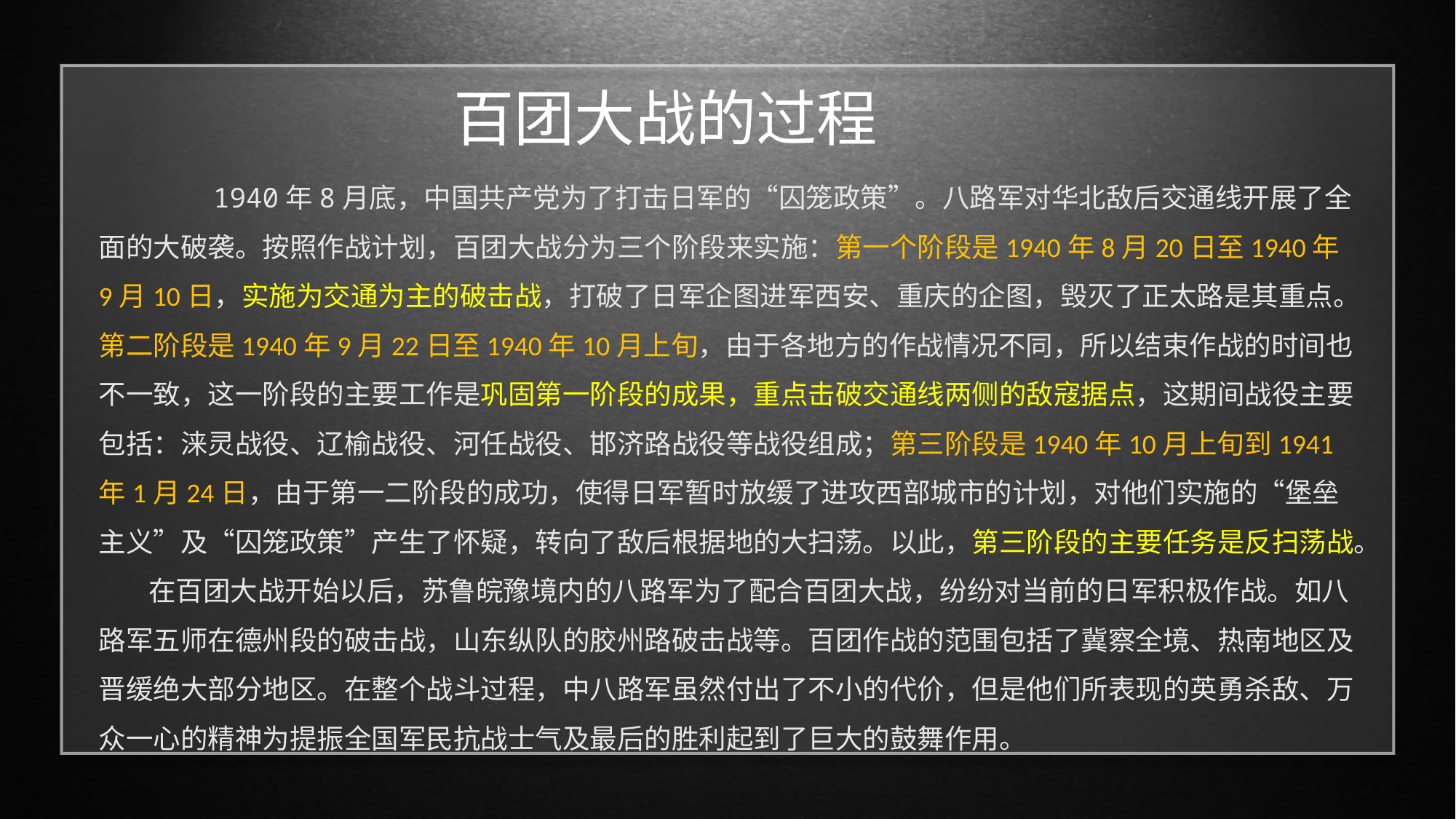

百团大战的过程

       1940年8月底，中国共产党为了打击日军的“囚笼政策”。八路军对华北敌后交通线开展了全面的大破袭。按照作战计划，百团大战分为三个阶段来实施：第一个阶段是1940年8月20日至1940年9月10日，实施为交通为主的破击战，打破了日军企图进军西安、重庆的企图，毁灭了正太路是其重点。第二阶段是1940年9月22日至1940年10月上旬，由于各地方的作战情况不同，所以结束作战的时间也不一致，这一阶段的主要工作是巩固第一阶段的成果，重点击破交通线两侧的敌寇据点，这期间战役主要包括：涞灵战役、辽榆战役、河任战役、邯济路战役等战役组成；第三阶段是1940年10月上旬到1941年1月24日，由于第一二阶段的成功，使得日军暂时放缓了进攻西部城市的计划，对他们实施的“堡垒主义”及“囚笼政策”产生了怀疑，转向了敌后根据地的大扫荡。以此，第三阶段的主要任务是反扫荡战。
       在百团大战开始以后，苏鲁皖豫境内的八路军为了配合百团大战，纷纷对当前的日军积极作战。如八路军五师在德州段的破击战，山东纵队的胶州路破击战等。百团作战的范围包括了冀察全境、热南地区及晋缓绝大部分地区。在整个战斗过程，中八路军虽然付出了不小的代价，但是他们所表现的英勇杀敌、万众一心的精神为提振全国军民抗战士气及最后的胜利起到了巨大的鼓舞作用。